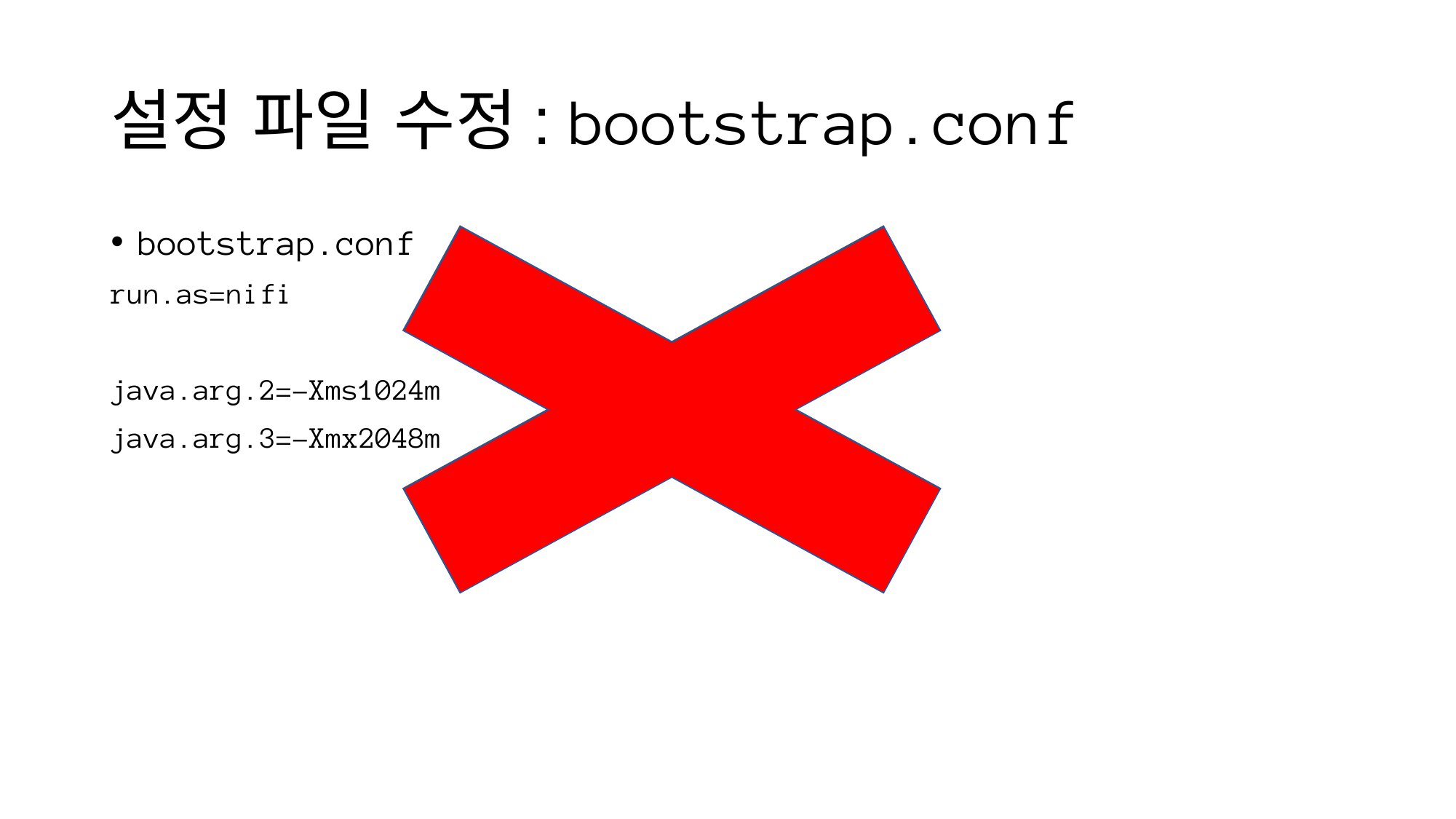

# 설정 파일 수정: bootstrap.conf

bootstrap.conf
run.as=nifi

java.arg.2=-Xms1024m
java.arg.3=-Xmx2048m